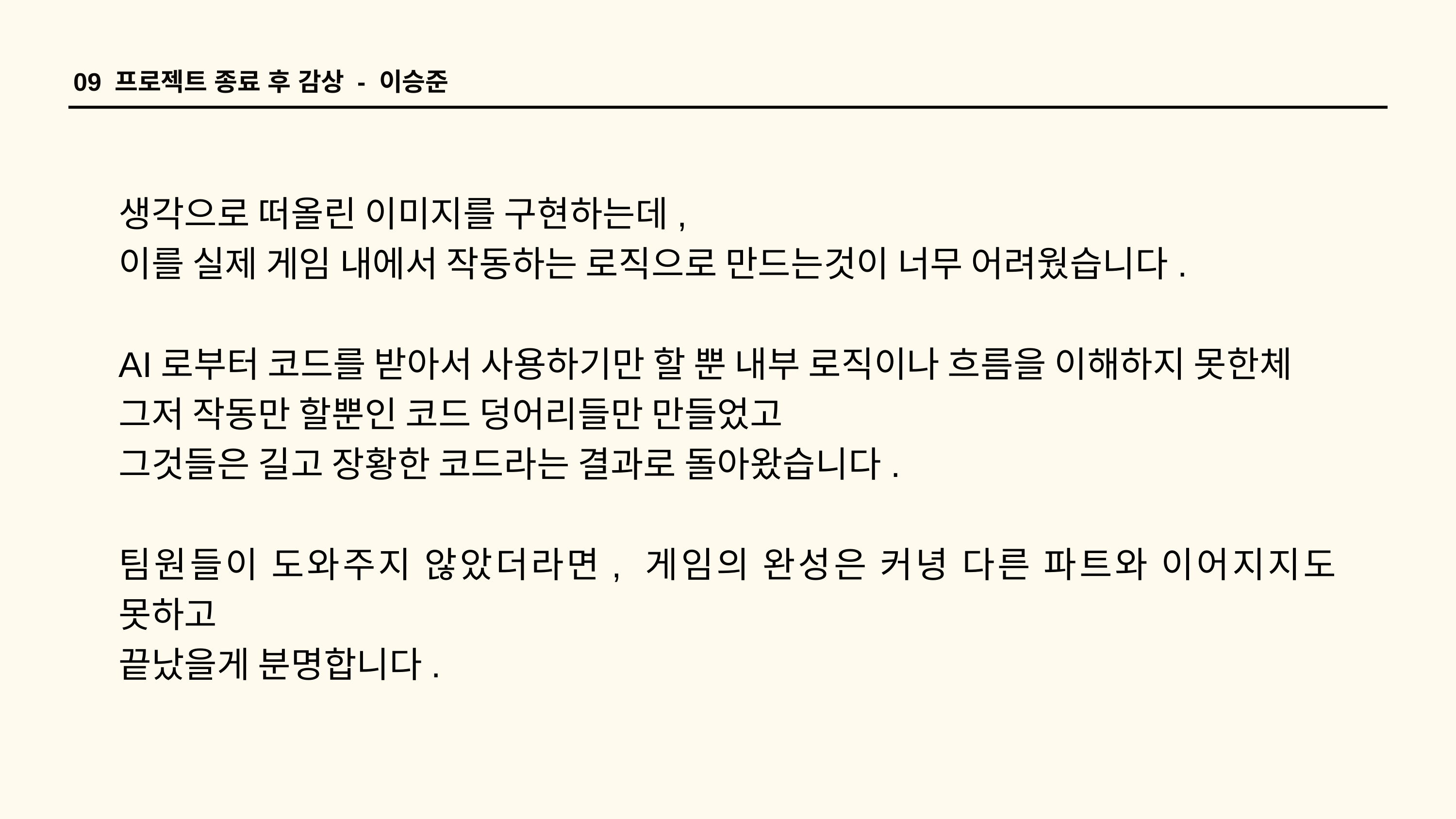

09 프로젝트 종료 후 감상 - 이승준

생각으로 떠올린 이미지를 구현하는데,
이를 실제 게임 내에서 작동하는 로직으로 만드는것이 너무 어려웠습니다.

AI로부터 코드를 받아서 사용하기만 할 뿐 내부 로직이나 흐름을 이해하지 못한체
그저 작동만 할뿐인 코드 덩어리들만 만들었고
그것들은 길고 장황한 코드라는 결과로 돌아왔습니다.

팀원들이 도와주지 않았더라면, 게임의 완성은 커녕 다른 파트와 이어지지도 못하고
끝났을게 분명합니다.